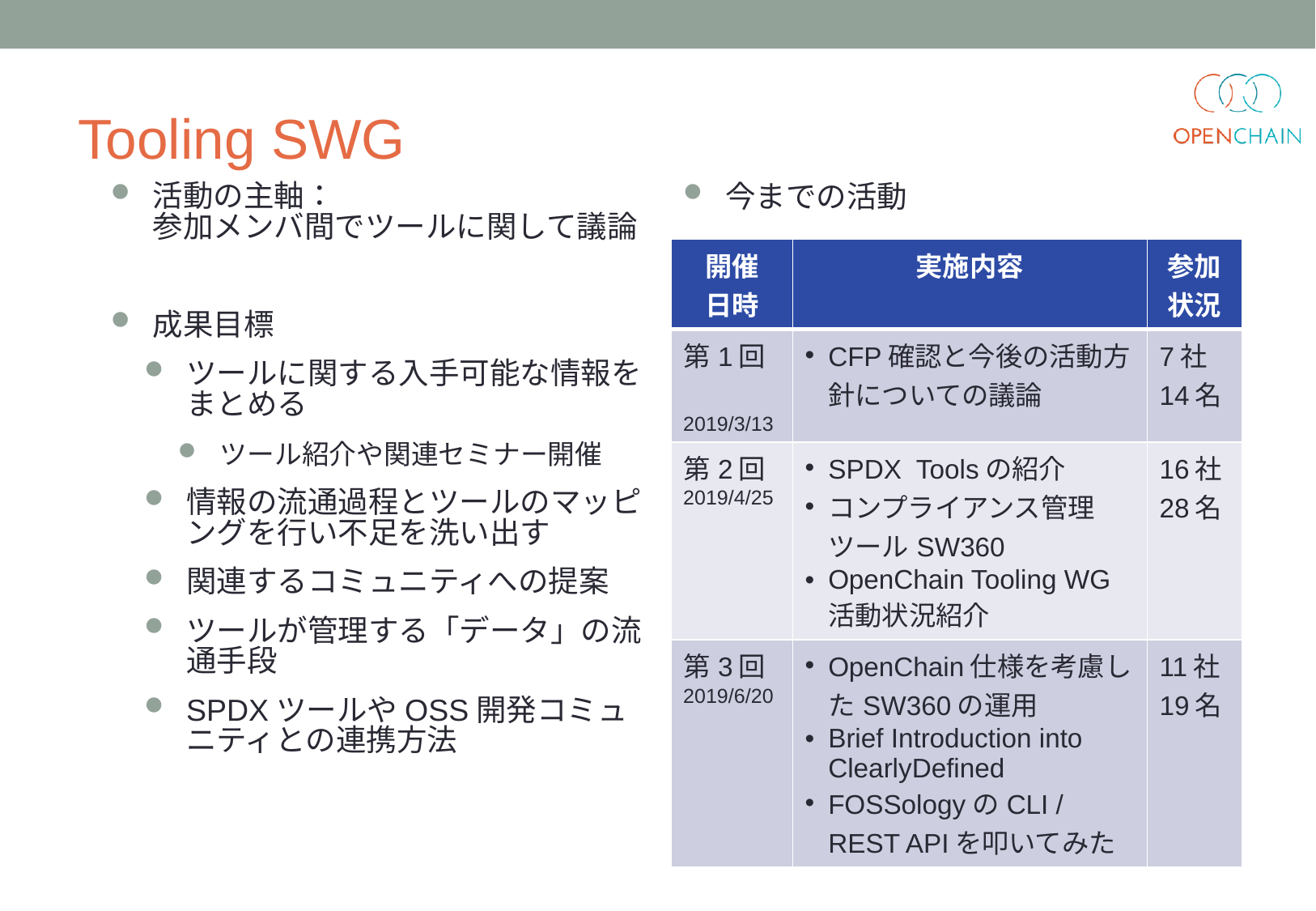

# Tooling SWG
活動の主軸：
参加メンバ間でツールに関して議論

成果目標
ツールに関する入手可能な情報をまとめる
ツール紹介や関連セミナー開催
情報の流通過程とツールのマッピングを行い不足を洗い出す
関連するコミュニティへの提案
ツールが管理する「データ」の流通手段
SPDXツールやOSS開発コミュニティとの連携方法

今までの活動
| 開催 日時 | 実施内容 | 参加 状況 |
| --- | --- | --- |
| 第1回　2019/3/13 | CFP確認と今後の活動方針についての議論 | 7社 14名 |
| 第2回 2019/4/25 | SPDX Toolsの紹介 コンプライアンス管理ツールSW360 OpenChain Tooling WG活動状況紹介 | 16社 28名 |
| 第3回 2019/6/20 | OpenChain仕様を考慮したSW360の運用 Brief Introduction into ClearlyDefined FOSSologyのCLI / REST APIを叩いてみた | 11社 19名 |
次回開催： 8月29日(木)  参加者募集